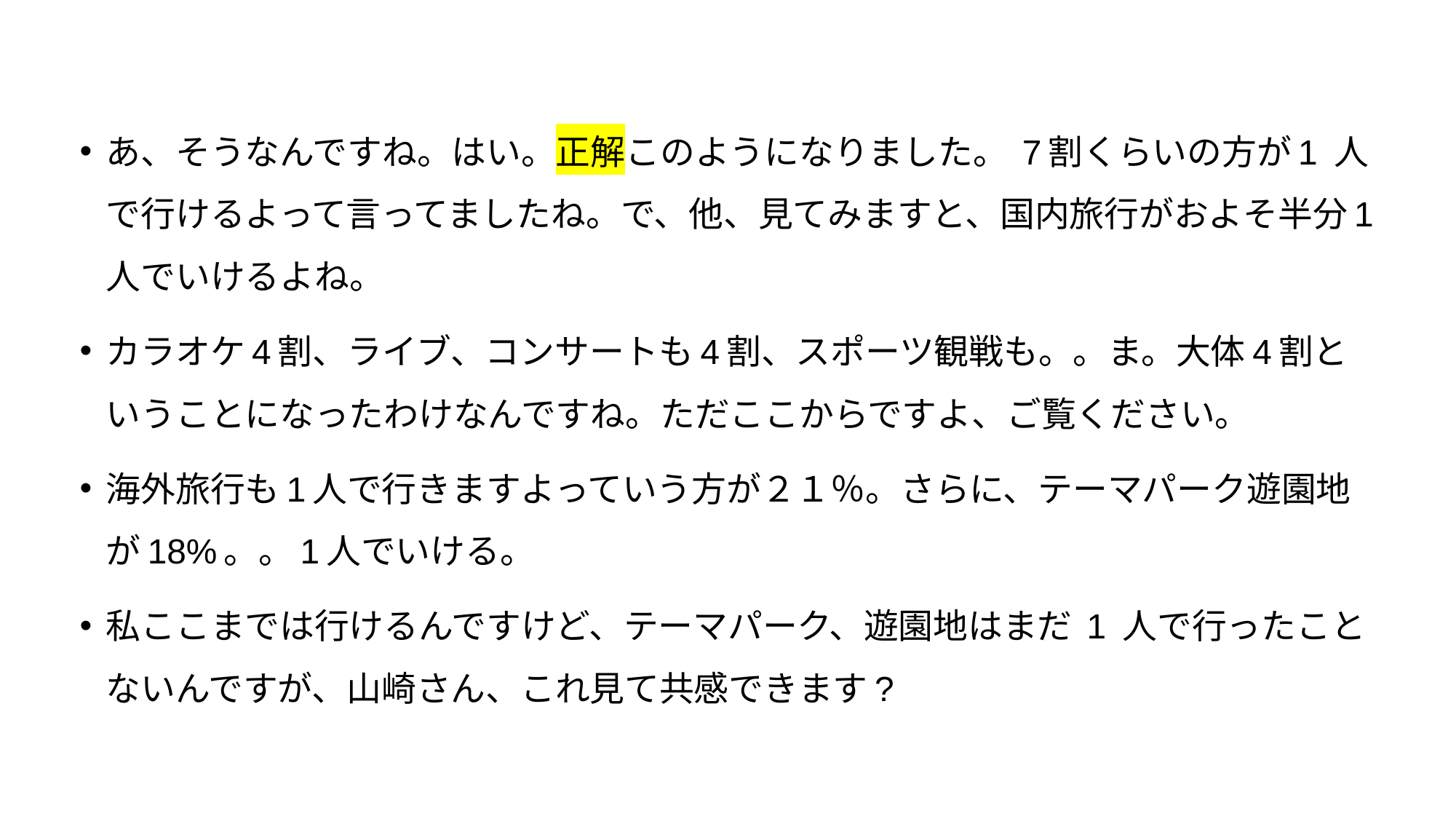

あ、そうなんですね。はい。正解このようになりました。 7割くらいの方が1 人で行けるよって言ってましたね。で、他、見てみますと、国内旅行がおよそ半分1人でいけるよね。
カラオケ4割、ライブ、コンサートも4割、スポーツ観戦も。。ま。大体4割ということになったわけなんですね。ただここからですよ、ご覧ください。
海外旅行も1人で行きますよっていう方が２１％。さらに、テーマパーク遊園地が18%。。1人でいける。
私ここまでは行けるんですけど、テーマパーク、遊園地はまだ 1 人で行ったことないんですが、山崎さん、これ見て共感できます?